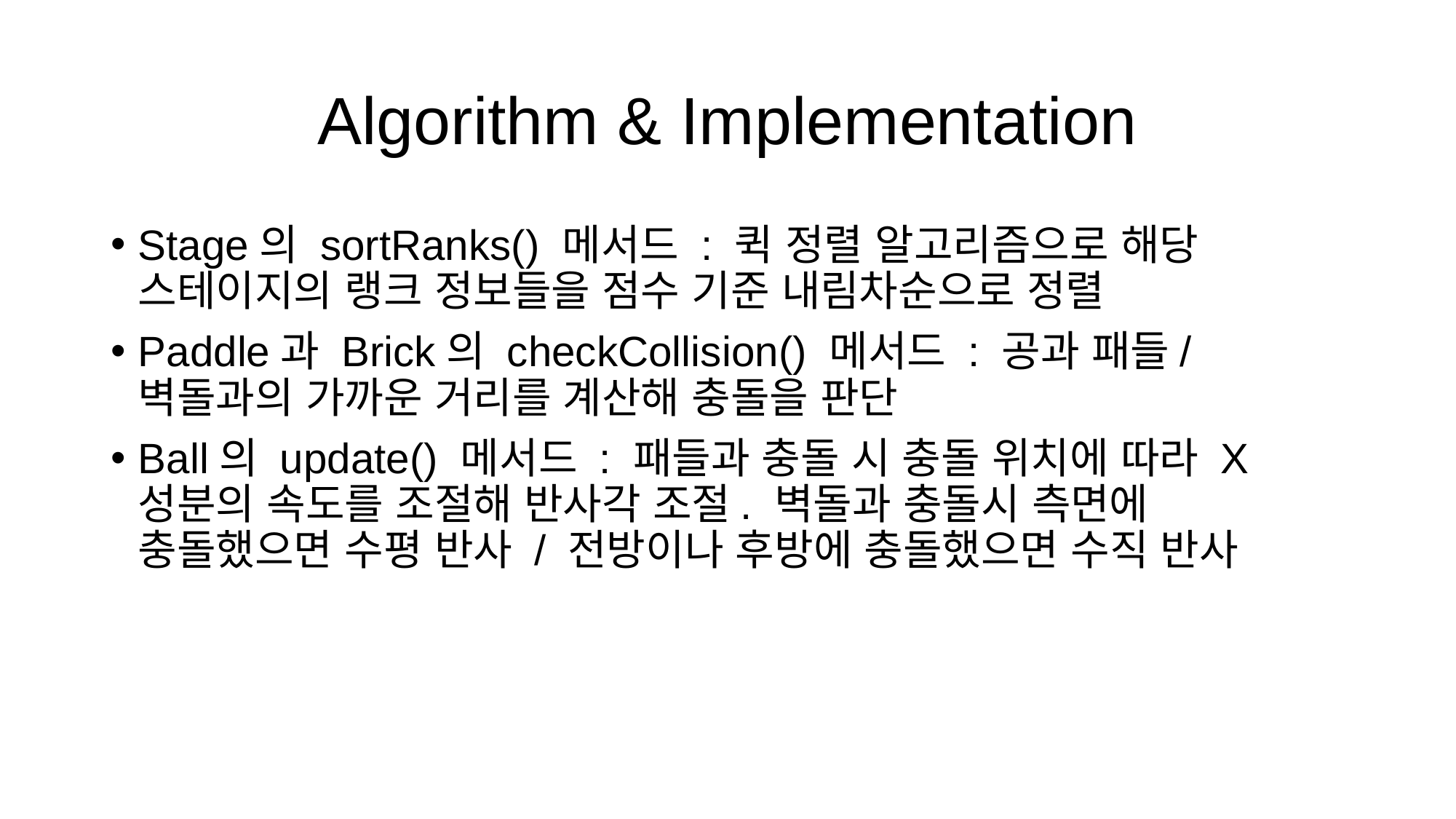

# Algorithm & Implementation
Stage의 sortRanks() 메서드 : 퀵 정렬 알고리즘으로 해당 스테이지의 랭크 정보들을 점수 기준 내림차순으로 정렬
Paddle과 Brick의 checkCollision() 메서드 : 공과 패들/벽돌과의 가까운 거리를 계산해 충돌을 판단
Ball의 update() 메서드 : 패들과 충돌 시 충돌 위치에 따라 X 성분의 속도를 조절해 반사각 조절. 벽돌과 충돌시 측면에 충돌했으면 수평 반사 / 전방이나 후방에 충돌했으면 수직 반사